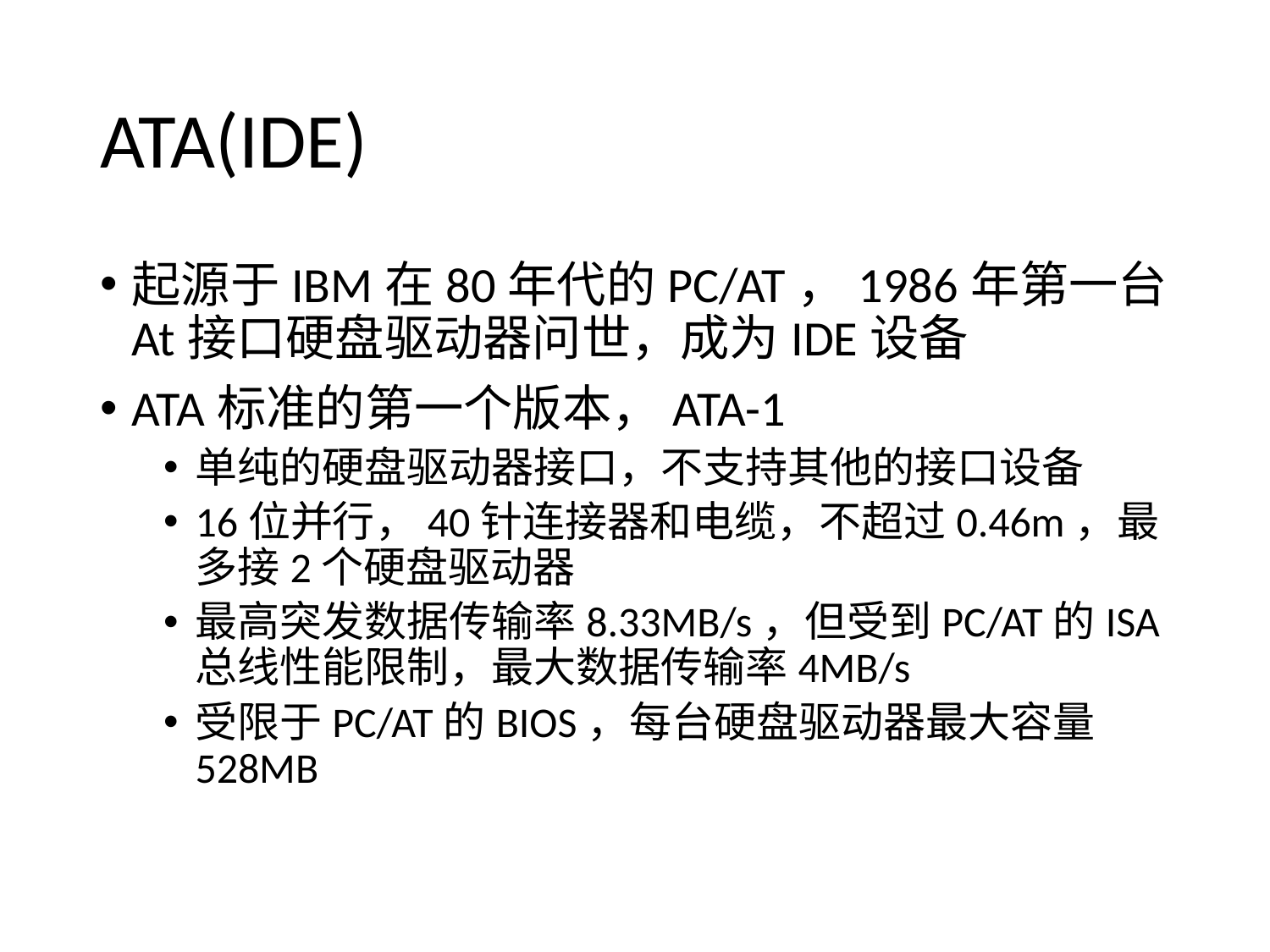

# ATA(IDE)
起源于IBM在80年代的PC/AT，1986年第一台At接口硬盘驱动器问世，成为IDE设备
ATA标准的第一个版本，ATA-1
单纯的硬盘驱动器接口，不支持其他的接口设备
16位并行，40针连接器和电缆，不超过0.46m，最多接2个硬盘驱动器
最高突发数据传输率8.33MB/s，但受到PC/AT的ISA总线性能限制，最大数据传输率4MB/s
受限于PC/AT的BIOS，每台硬盘驱动器最大容量528MB